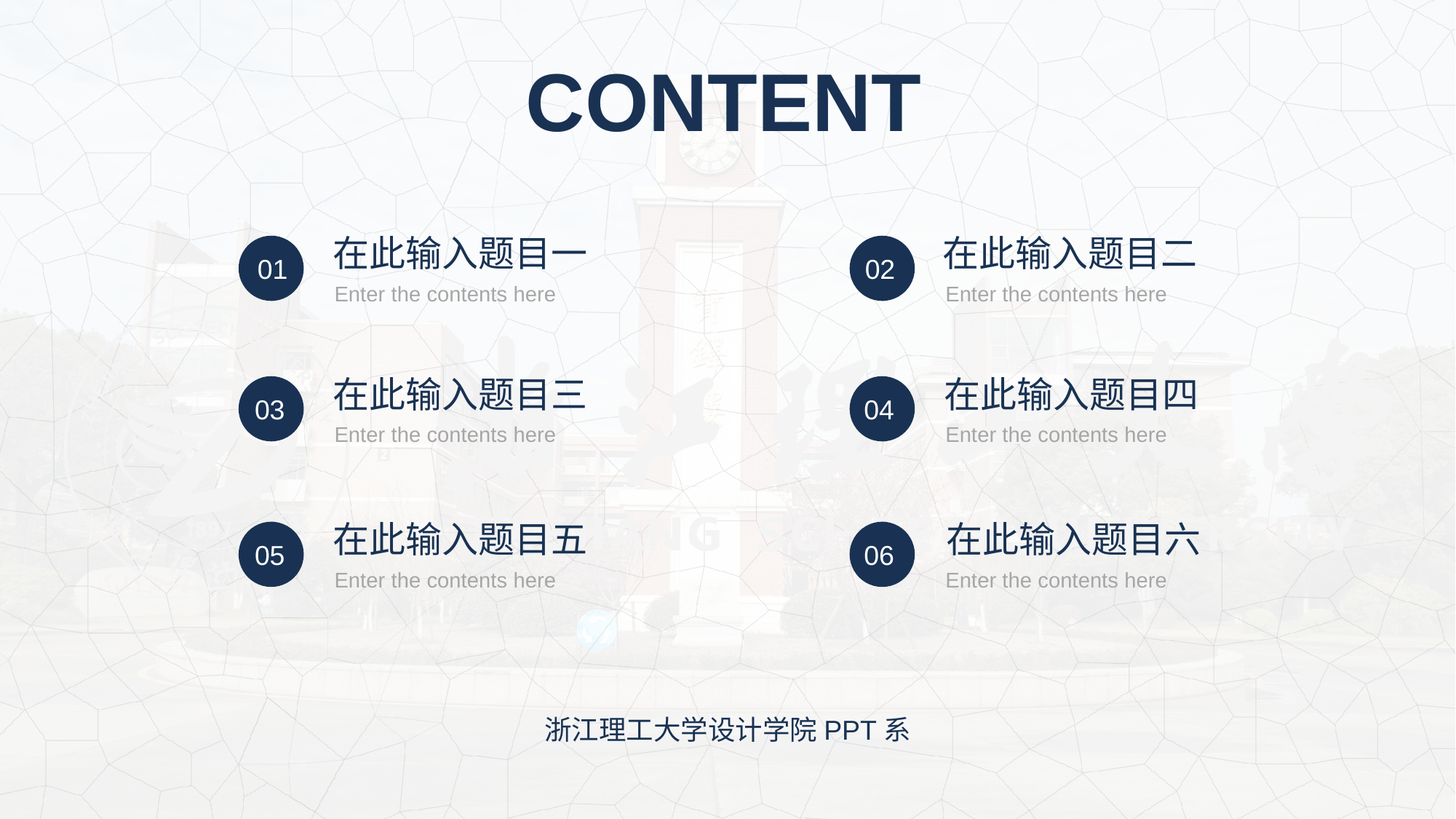

在此输入题目一
在此输入题目二

01

02
Enter the contents here
Enter the contents here
在此输入题目三
在此输入题目四

03

04
Enter the contents here
Enter the contents here
在此输入题目五
在此输入题目六

05

06
Enter the contents here
Enter the contents here
浙江理工大学设计学院PPT系